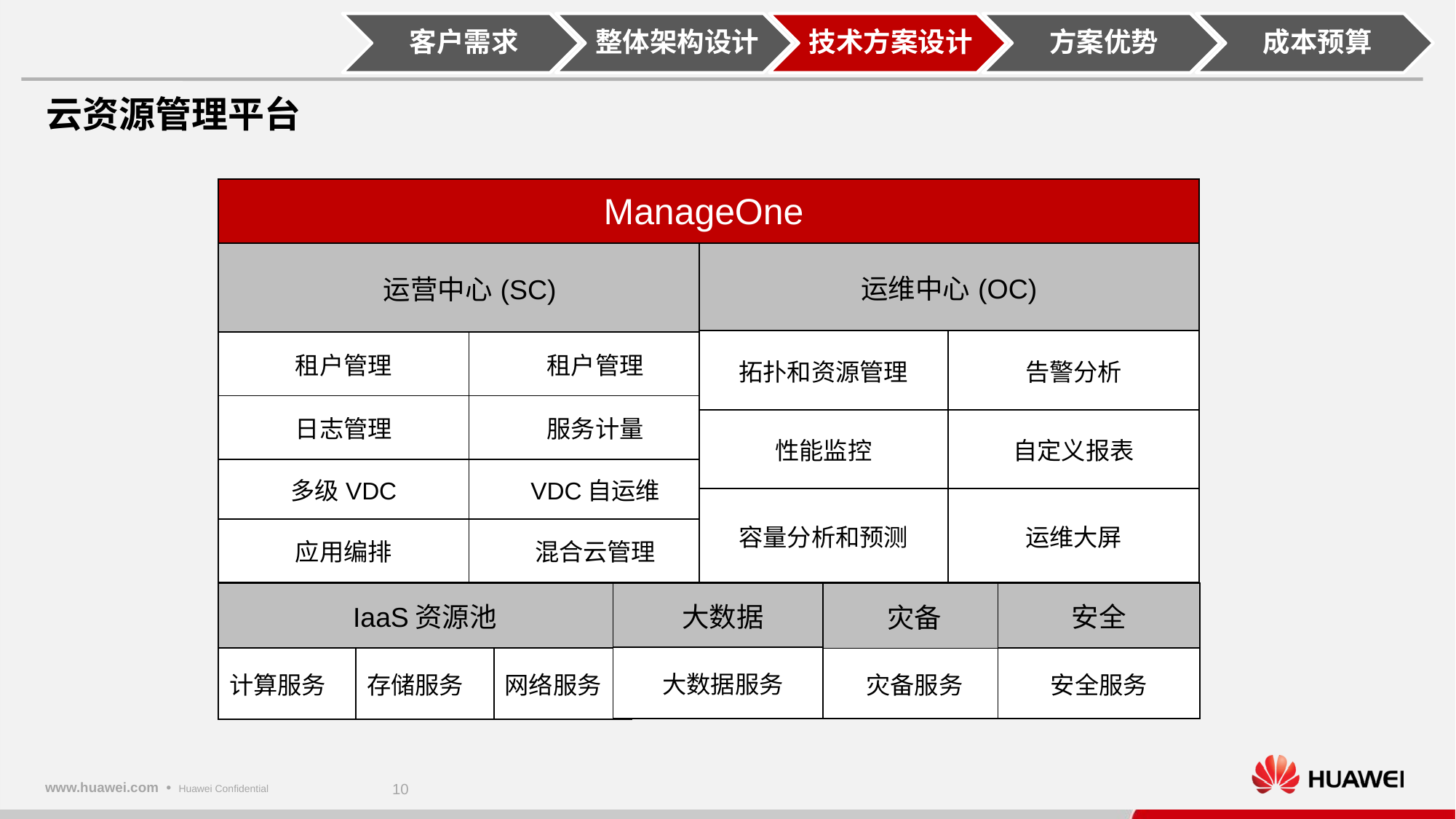

客户需求
整体架构设计
技术方案设计
方案优势
成本预算

云资源管理平台
| ManageOne |
| --- |
| 运维中心(OC) |  |
| --- | --- |
| 拓扑和资源管理 | 告警分析 |
| 性能监控 | 自定义报表 |
| 容量分析和预测 | 运维大屏 |
| 运营中心(SC) |  |
| --- | --- |
| 租户管理 | 租户管理 |
| 日志管理 | 服务计量 |
| 多级VDC | VDC自运维 |
| 应用编排 | 混合云管理 |
| IaaS资源池 |  |  |
| --- | --- | --- |
| 计算服务 | 存储服务 | 网络服务 |
| 大数据 |
| --- |
| 大数据服务 |
| 灾备 |
| --- |
| 灾备服务 |
| 安全 |
| --- |
| 安全服务 |